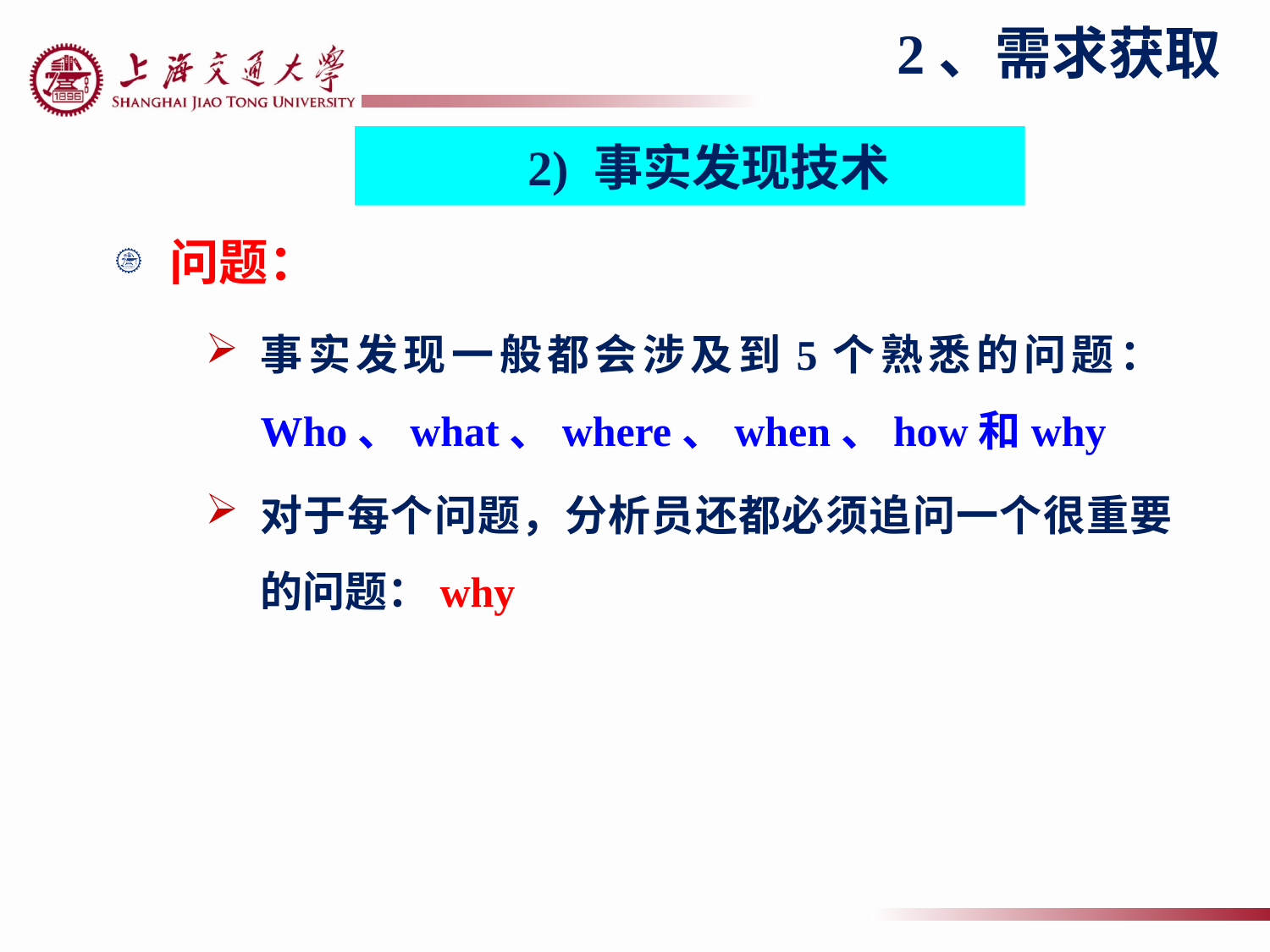

2、需求获取
2) 事实发现技术
问题：
事实发现一般都会涉及到5个熟悉的问题：Who、what、where、when、how和why
对于每个问题，分析员还都必须追问一个很重要的问题：why